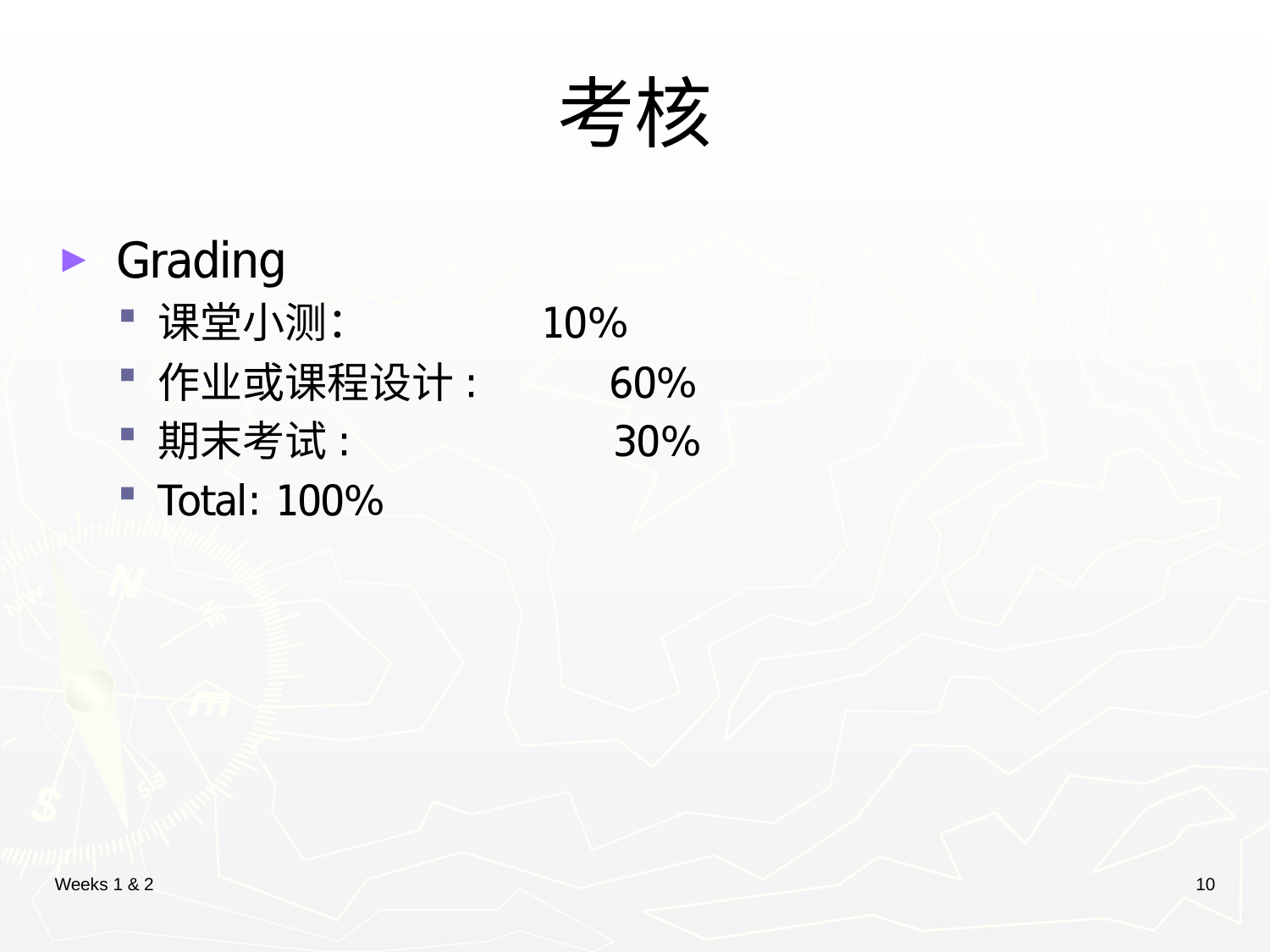

# 考核
 Grading
课堂小测：                 10%
作业或课程设计:          60%
期末考试:                    30%
Total: 100%
Weeks 1 & 2
10